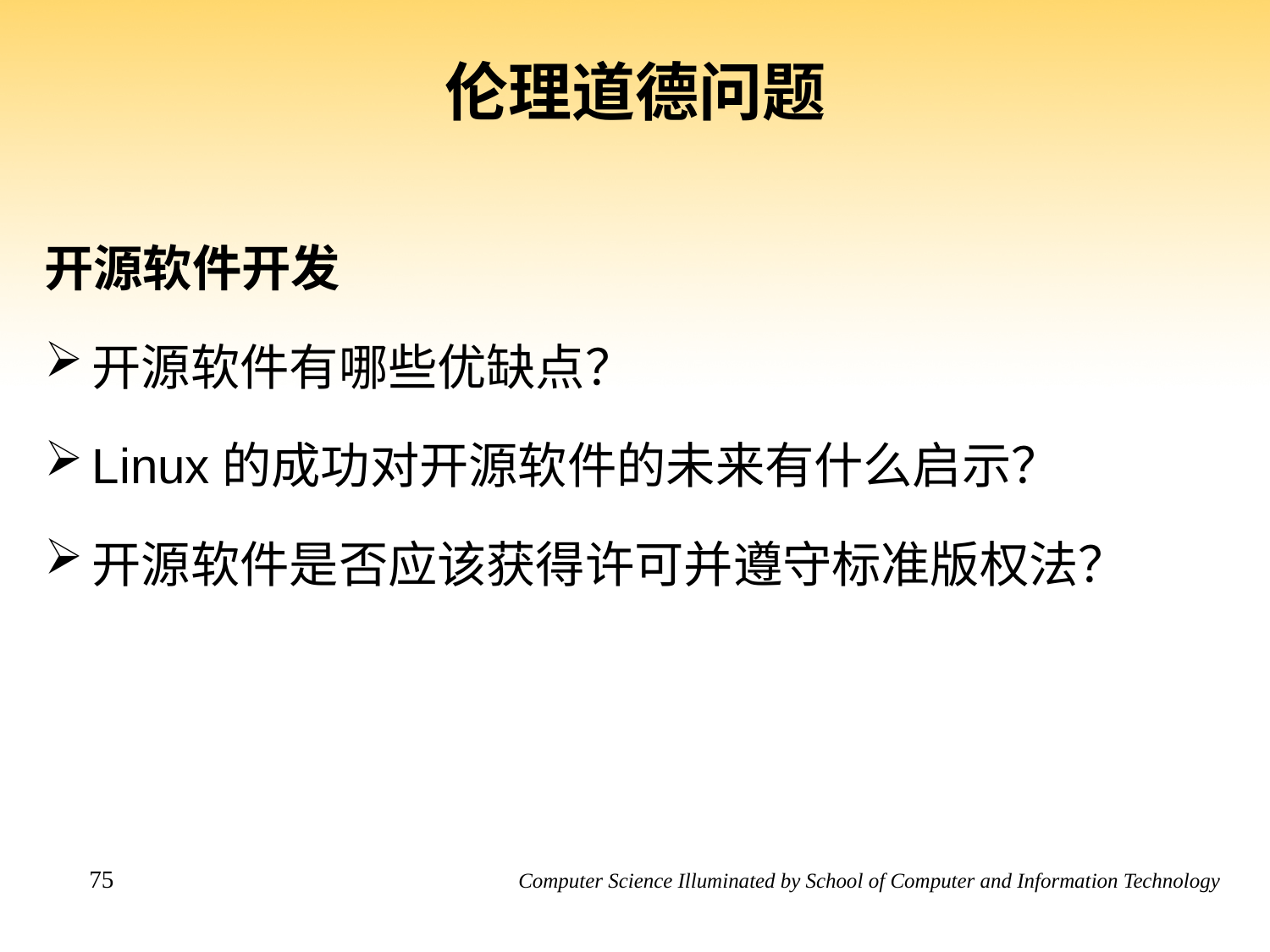

# 伦理道德问题
开源软件开发
开源软件有哪些优缺点？
Linux的成功对开源软件的未来有什么启示？
开源软件是否应该获得许可并遵守标准版权法？
75